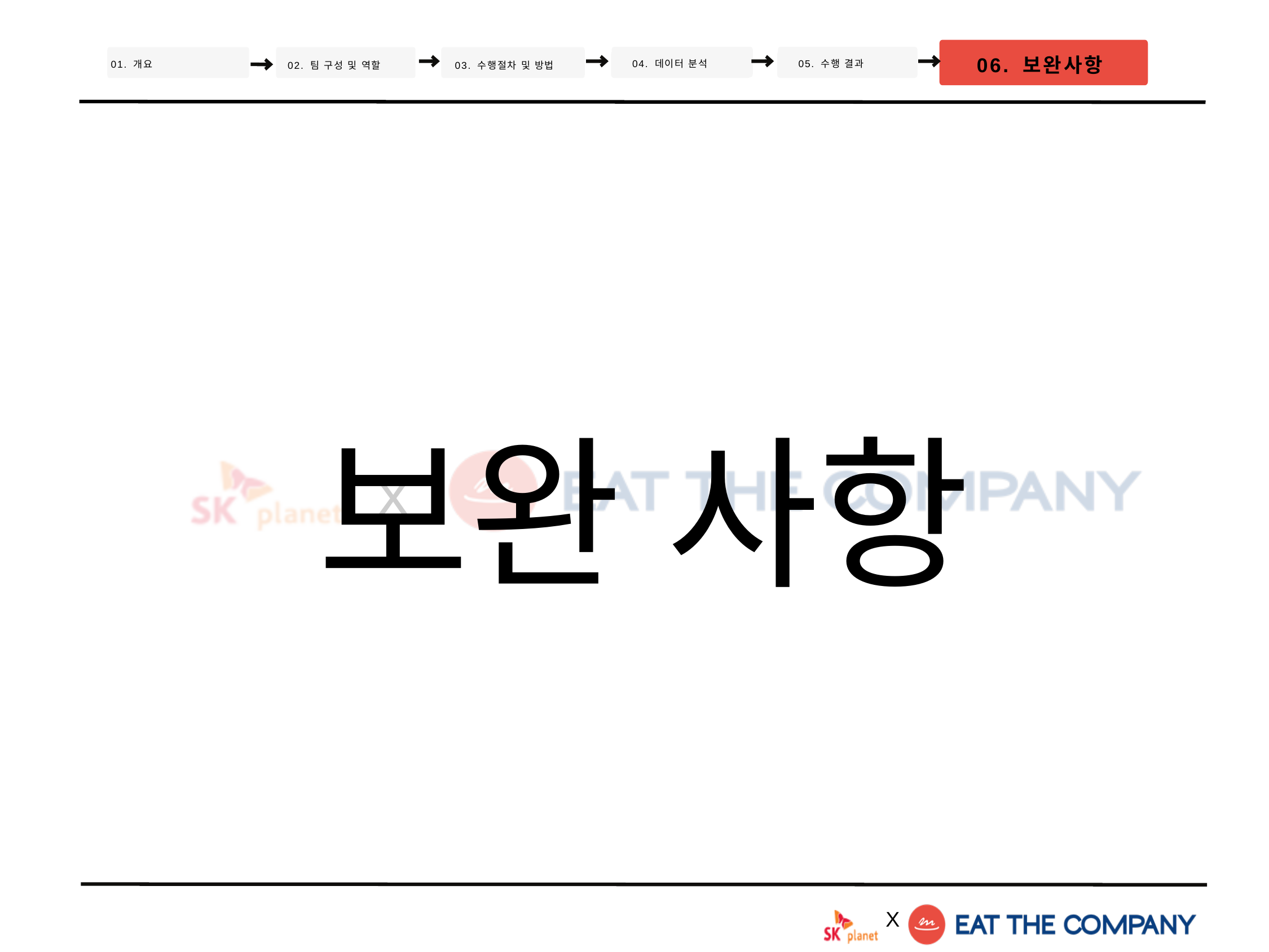

06. 보완사항

04. 데이터 분석

05. 수행 결과

02. 팀 구성 및 역할

01. 개요

03. 수행절차 및 방법

보완 사항

X

X